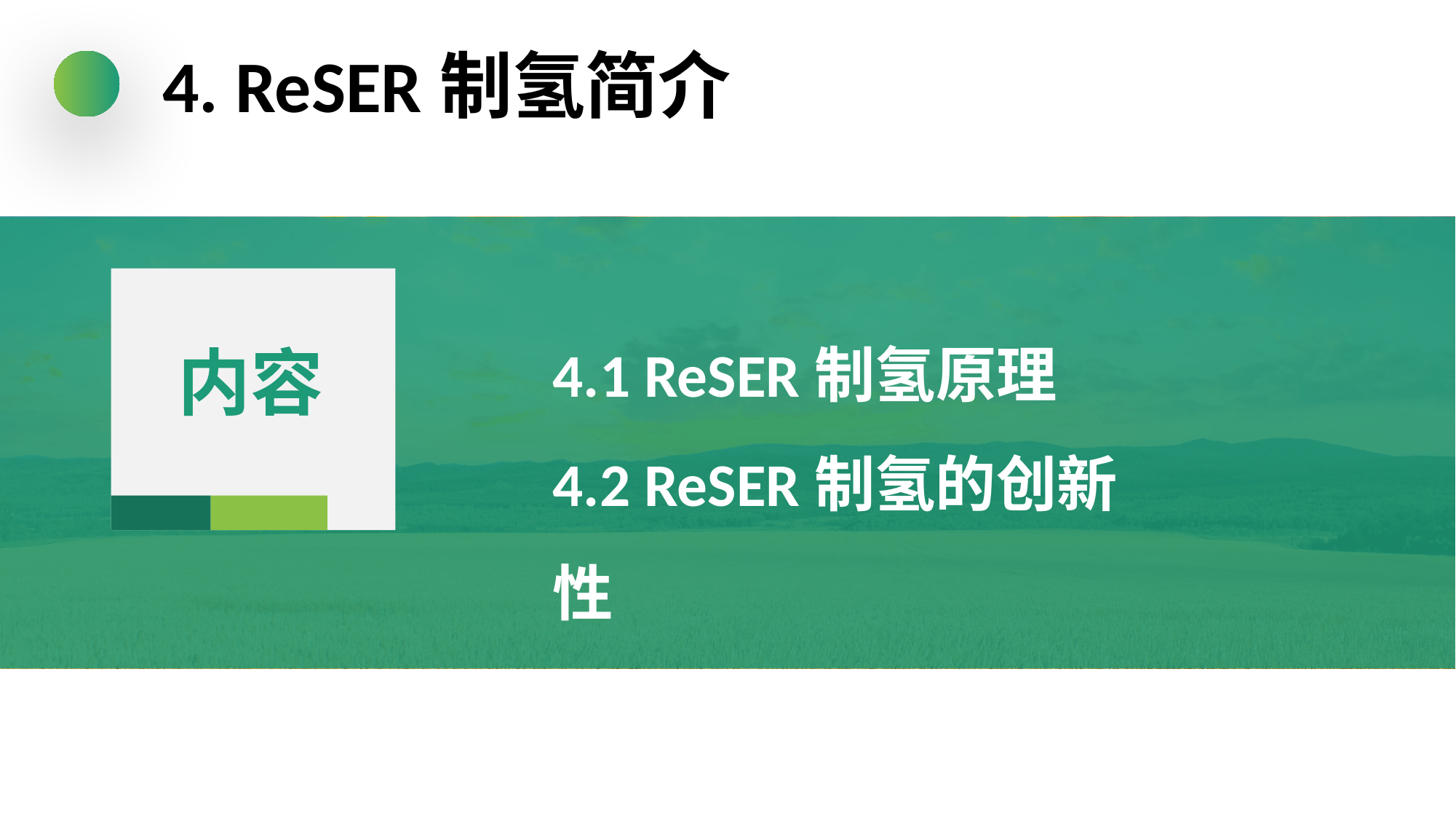

4. ReSER制氢简介

内容

4.1 ReSER制氢原理
4.2 ReSER制氢的创新性
4.3 ReSER制氢的应用